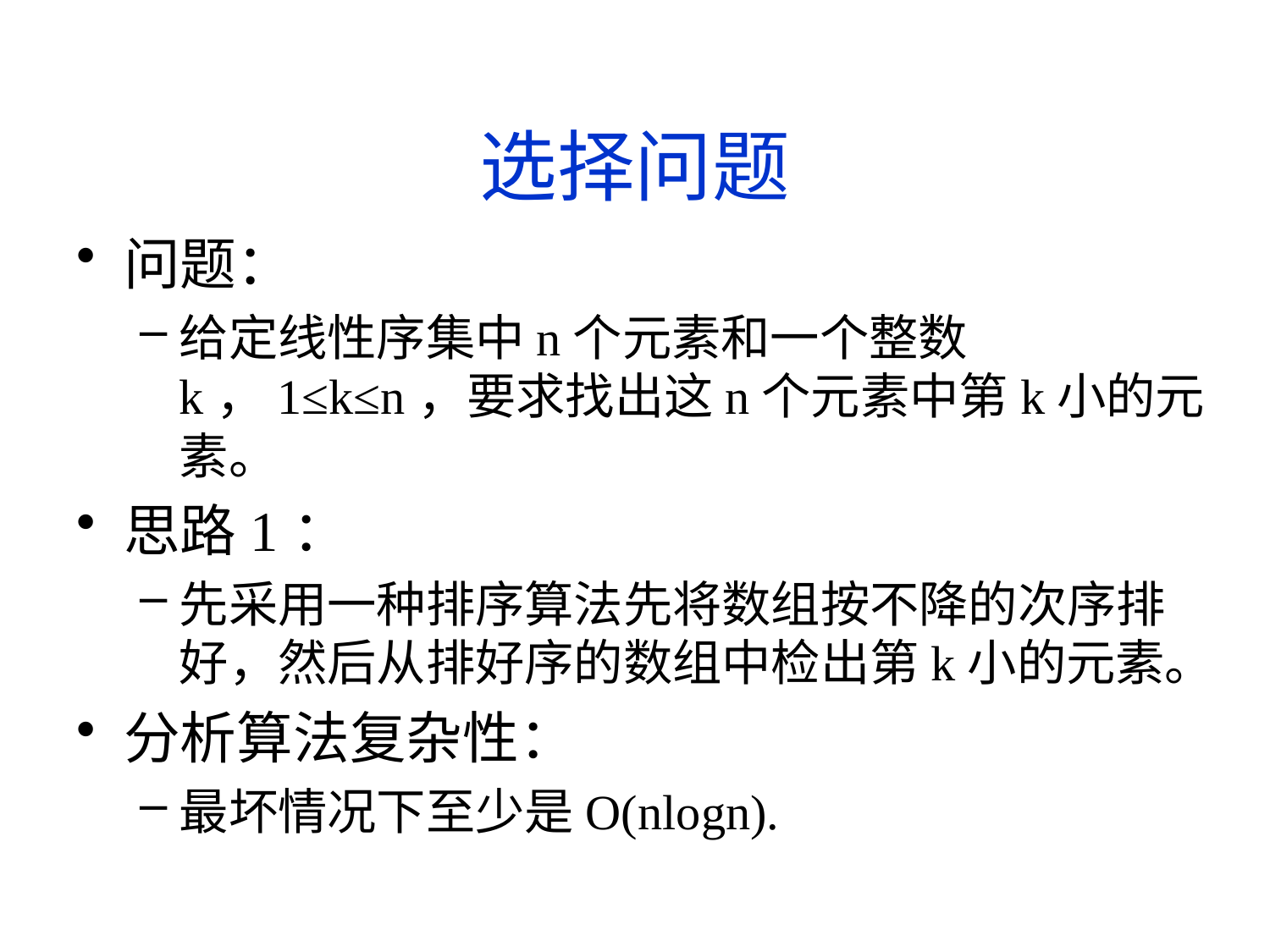

选择问题
问题：
给定线性序集中n个元素和一个整数k，1≤k≤n，要求找出这n个元素中第k小的元素。
思路1：
先采用一种排序算法先将数组按不降的次序排好，然后从排好序的数组中检出第k小的元素。
分析算法复杂性：
最坏情况下至少是O(nlogn).